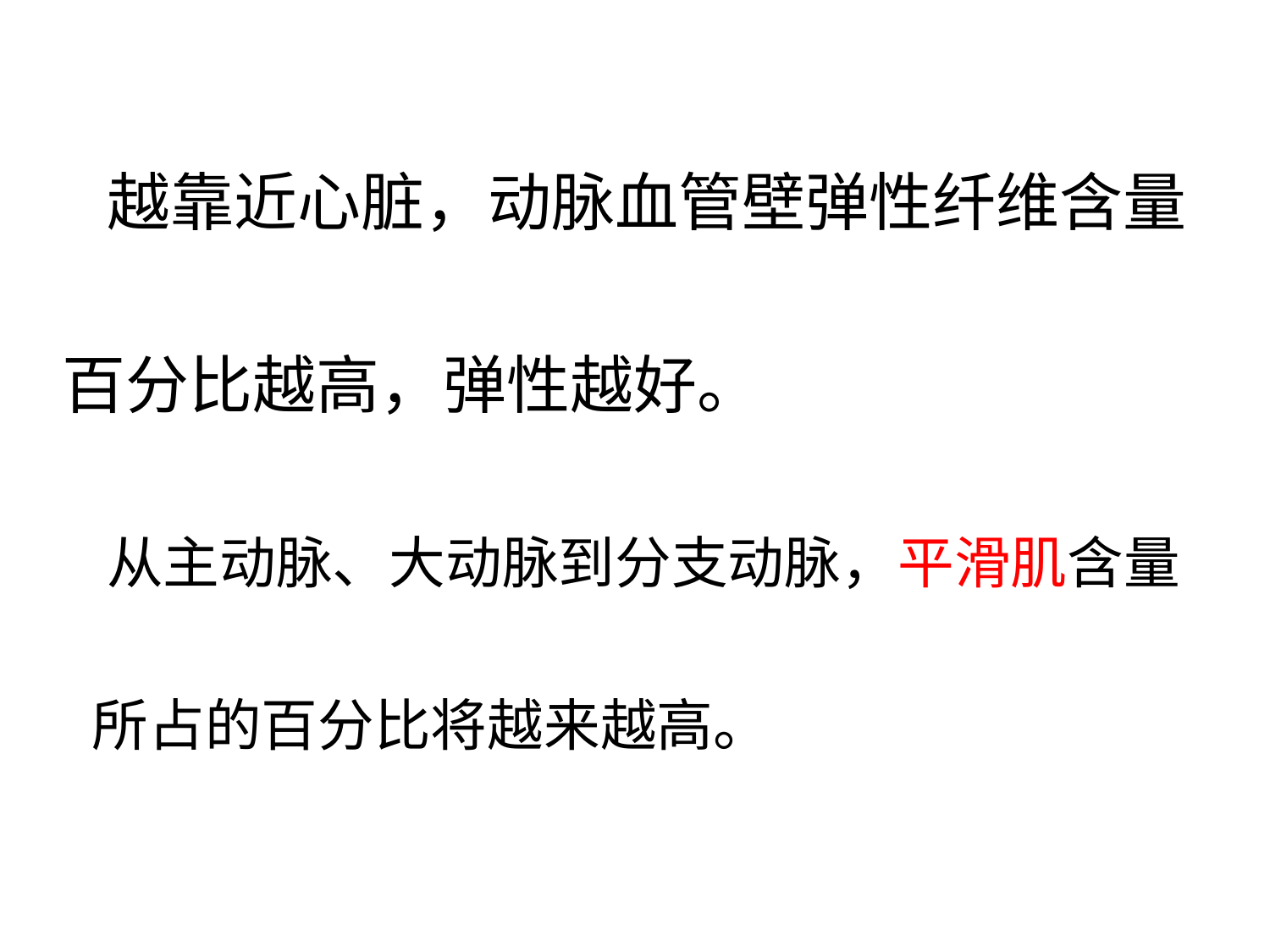

越靠近心脏，动脉血管壁弹性纤维含量百分比越高，弹性越好。
 从主动脉、大动脉到分支动脉，平滑肌含量所占的百分比将越来越高。